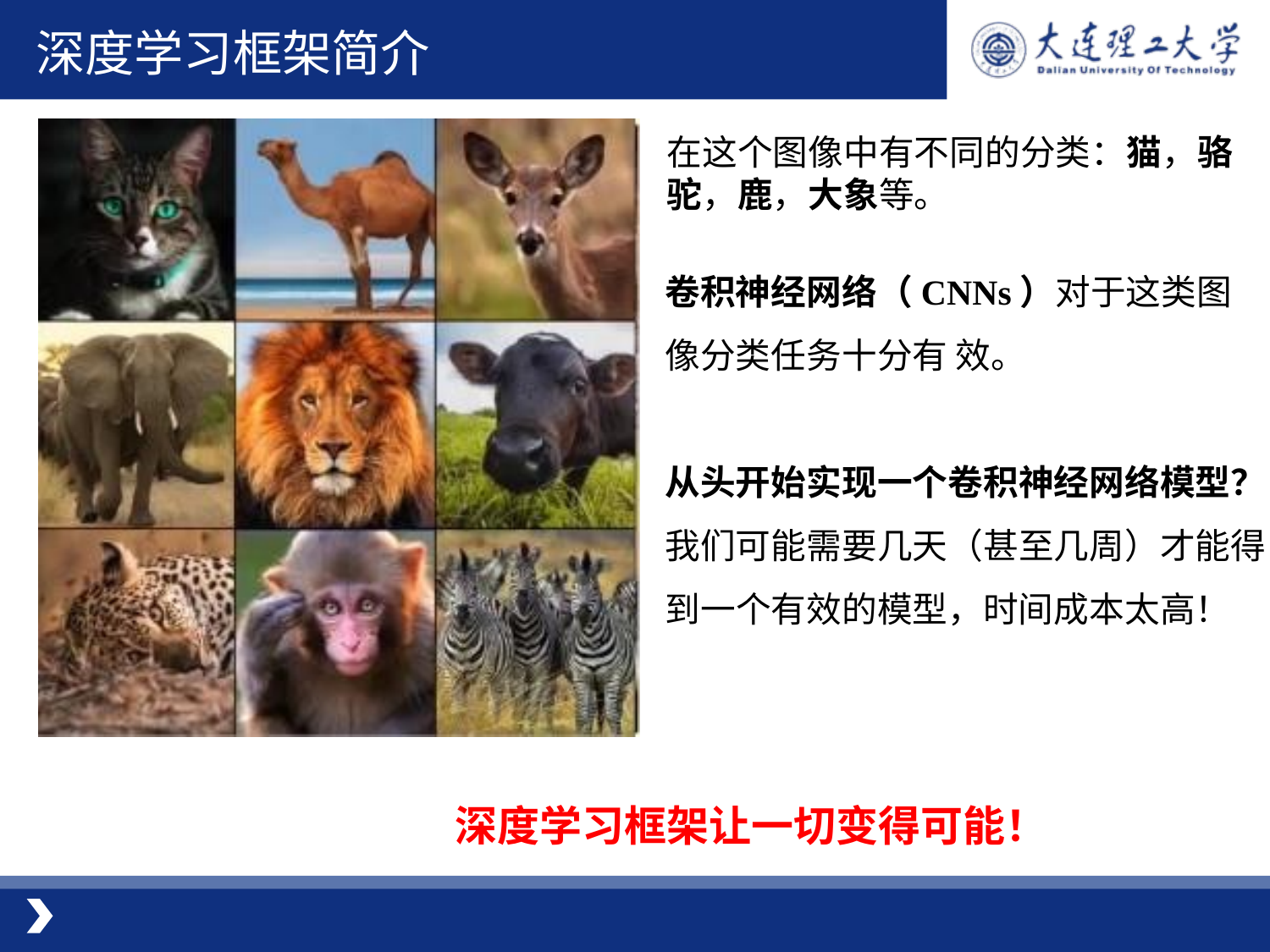

深度学习框架简介

在这个图像中有不同的分类：猫，骆驼，鹿，大象等。
卷积神经网络（CNNs）对于这类图像分类任务十分有 效。

从头开始实现一个卷积神经网络模型？
我们可能需要几天（甚至几周）才能得到一个有效的模型，时间成本太高！

深度学习框架让一切变得可能！